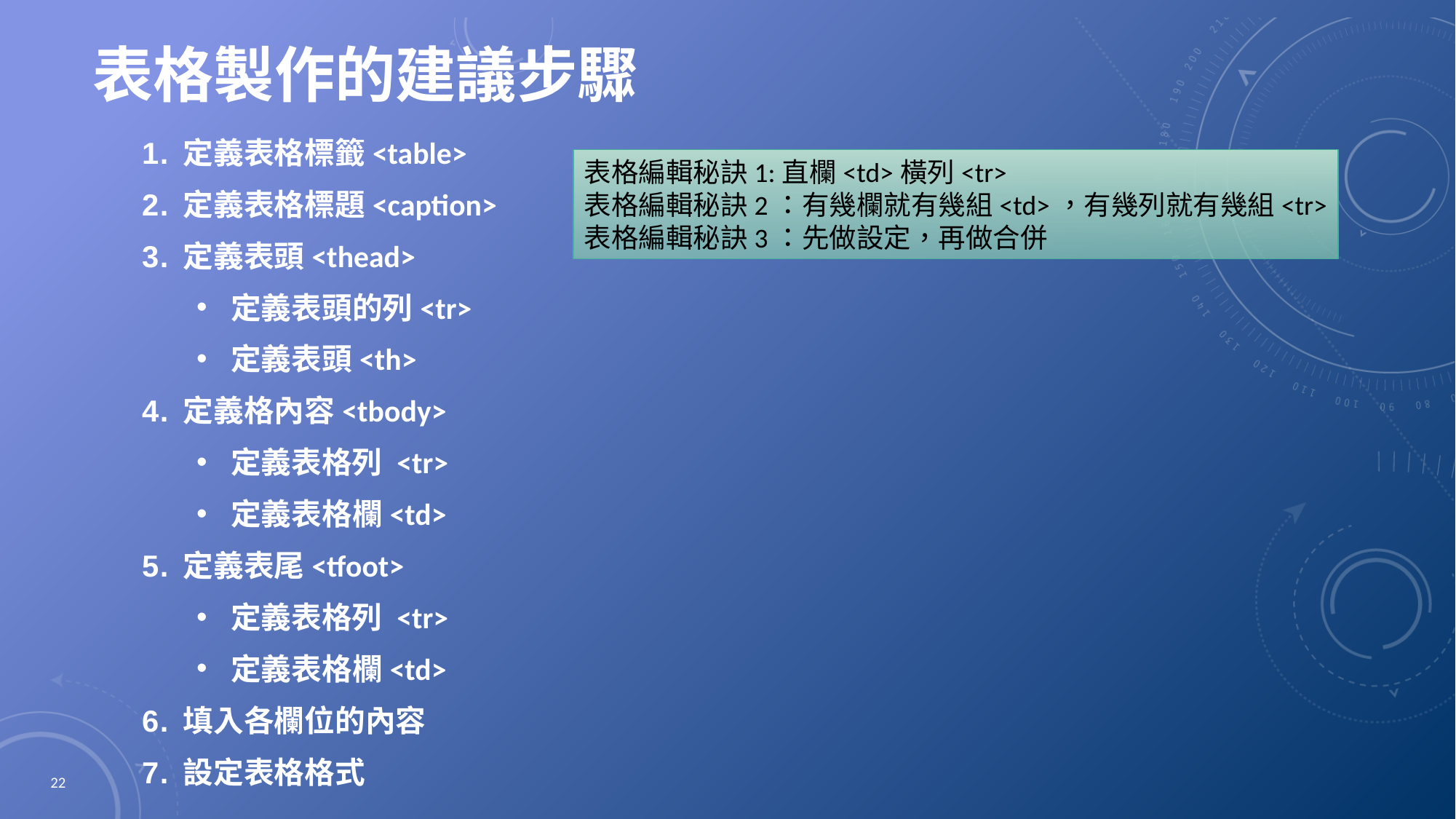

# 表格製作的建議步驟
定義表格標籤<table>
定義表格標題<caption>
定義表頭<thead>
定義表頭的列<tr>
定義表頭<th>
定義格內容<tbody>
定義表格列 <tr>
定義表格欄<td>
定義表尾<tfoot>
定義表格列 <tr>
定義表格欄<td>
填入各欄位的內容
設定表格格式

表格編輯秘訣1:直欄<td>橫列<tr>
表格編輯秘訣2：有幾欄就有幾組<td>，有幾列就有幾組<tr>
表格編輯秘訣3：先做設定，再做合併
22